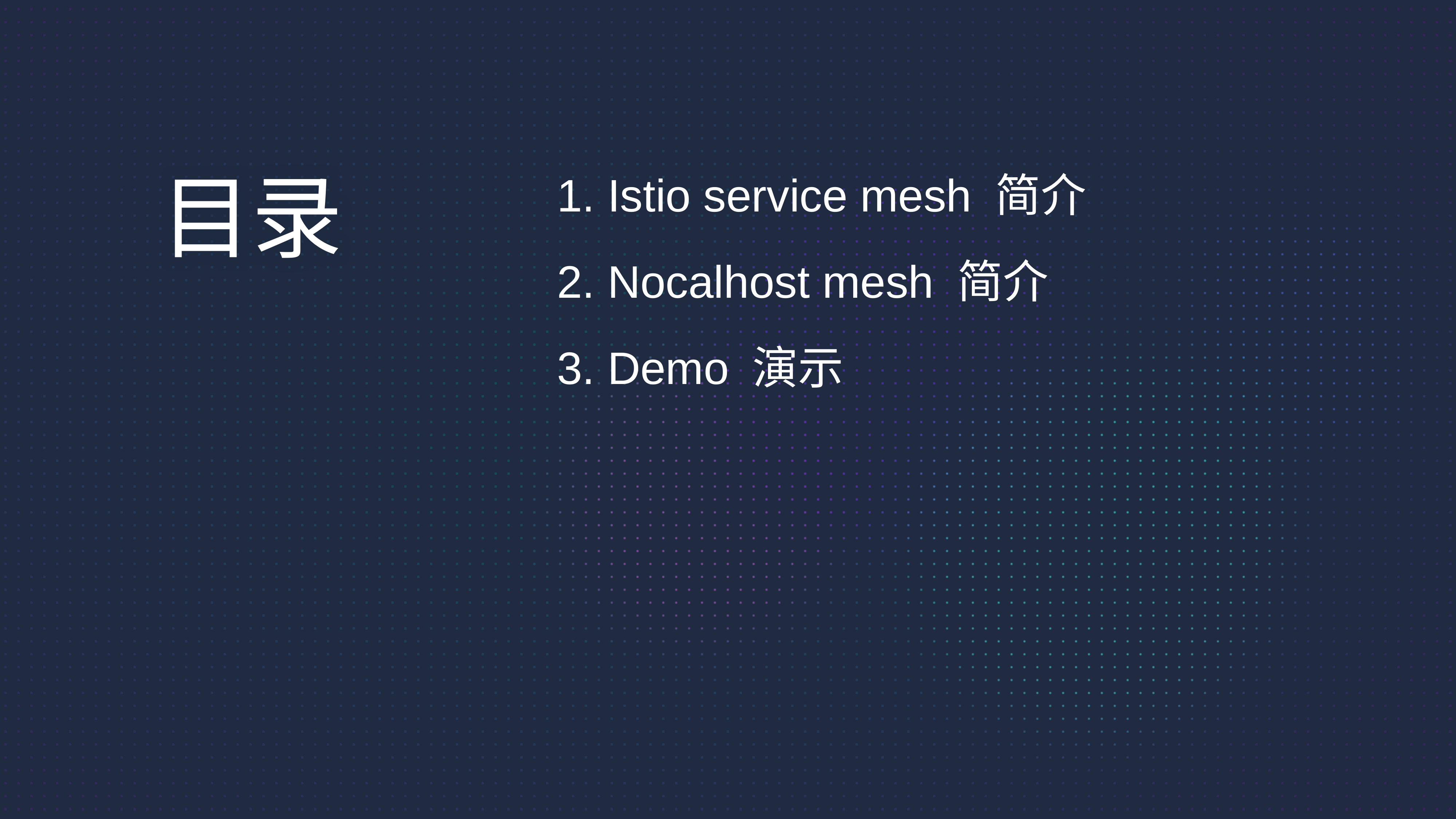

目录
1. Istio service mesh 简介
2. Nocalhost mesh 简介
3. Demo 演示